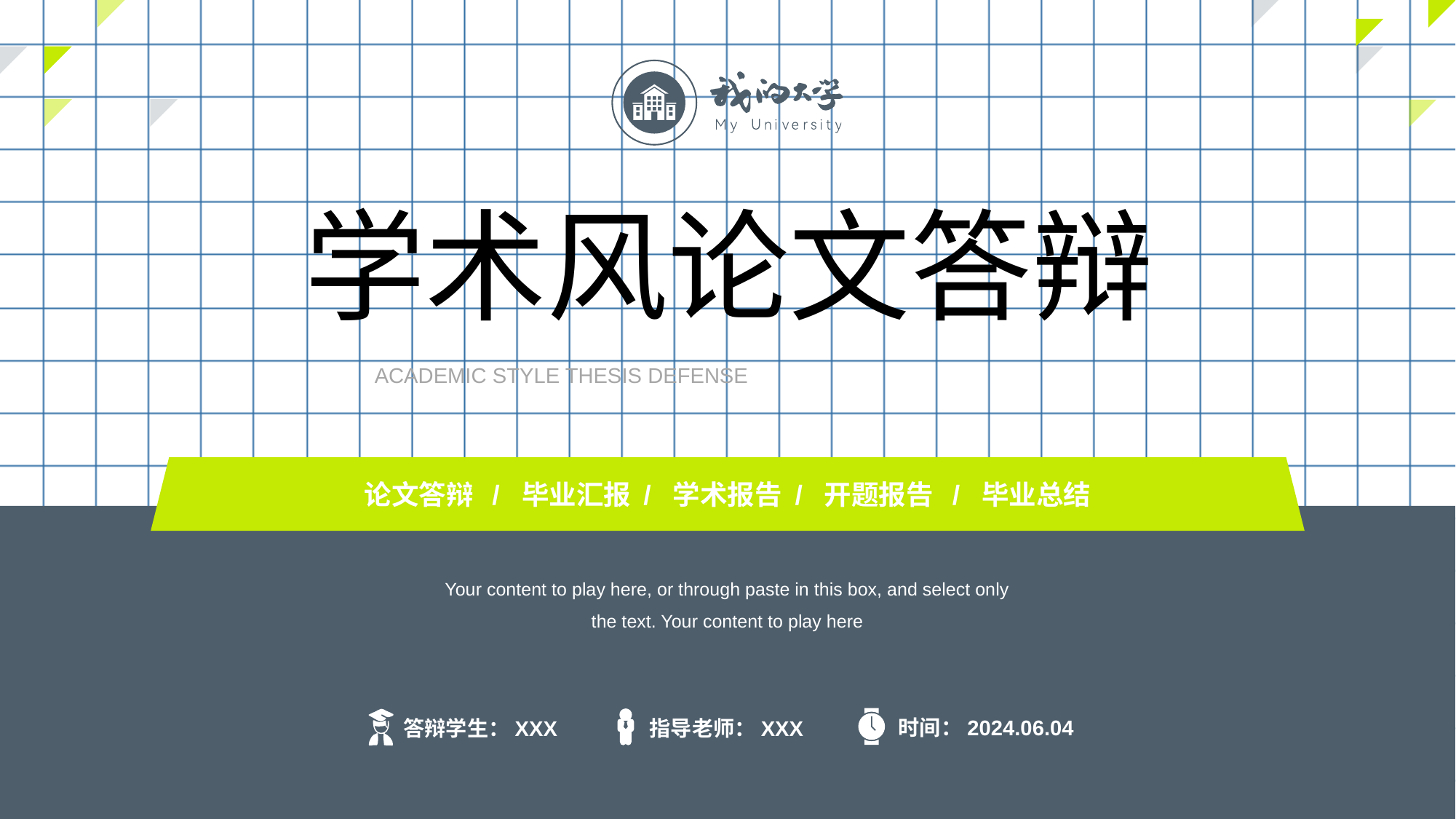

学术风论文答辩
ACADEMIC STYLE THESIS DEFENSE

论文答辩  /  毕业汇报 /  学术报告 /  开题报告  /  毕业总结

Your content to play here, or through paste in this box, and select only the text. Your content to play here

时间：2024.06.04

指导老师：XXX

答辩学生：XXX